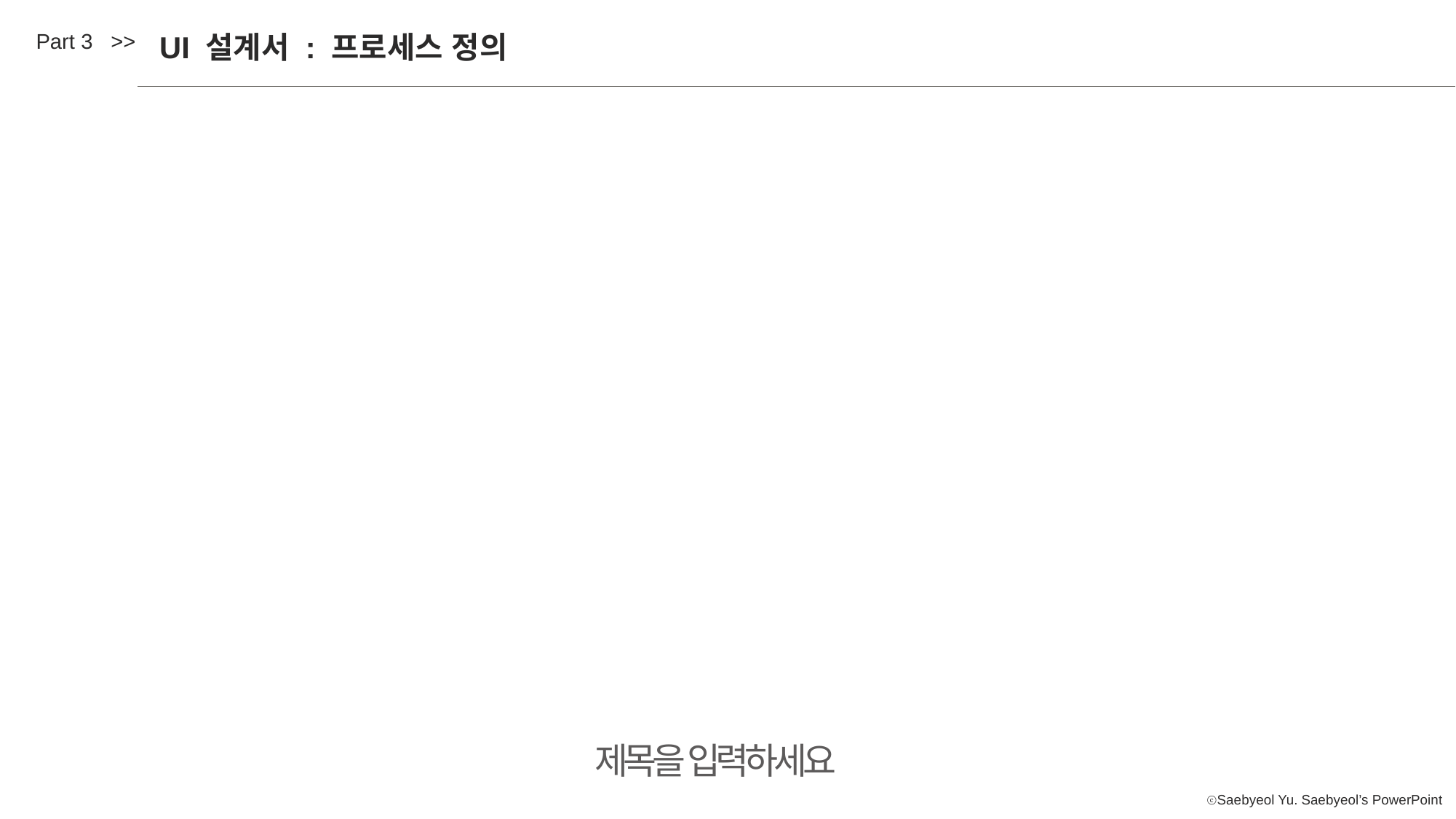

Part 3   >>
UI 설계서 : 프로세스 정의
제목을 입력하세요